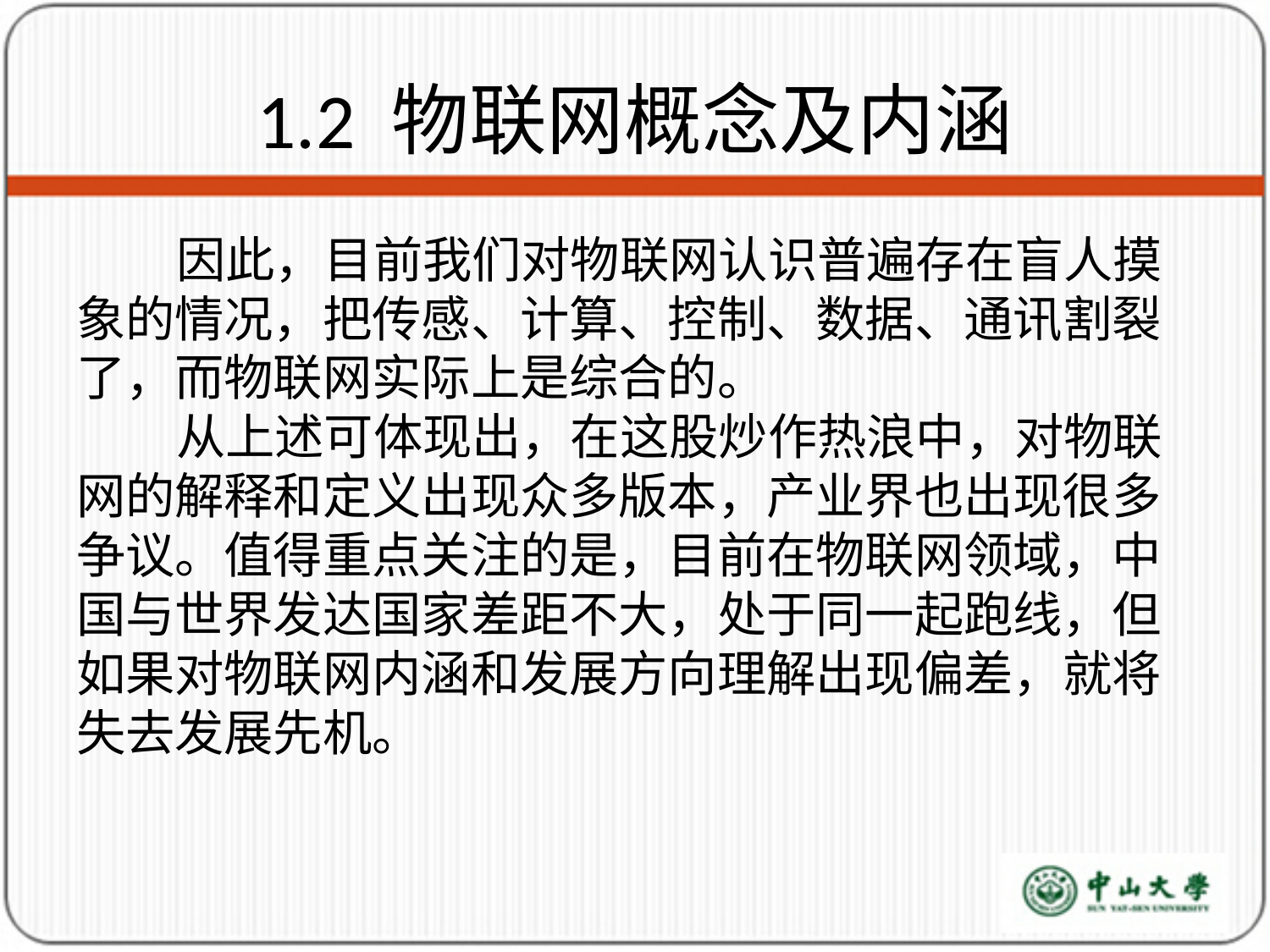

# 1.2 物联网概念及内涵
因此，目前我们对物联网认识普遍存在盲人摸象的情况，把传感、计算、控制、数据、通讯割裂了，而物联网实际上是综合的。
从上述可体现出，在这股炒作热浪中，对物联网的解释和定义出现众多版本，产业界也出现很多争议。值得重点关注的是，目前在物联网领域，中国与世界发达国家差距不大，处于同一起跑线，但如果对物联网内涵和发展方向理解出现偏差，就将失去发展先机。